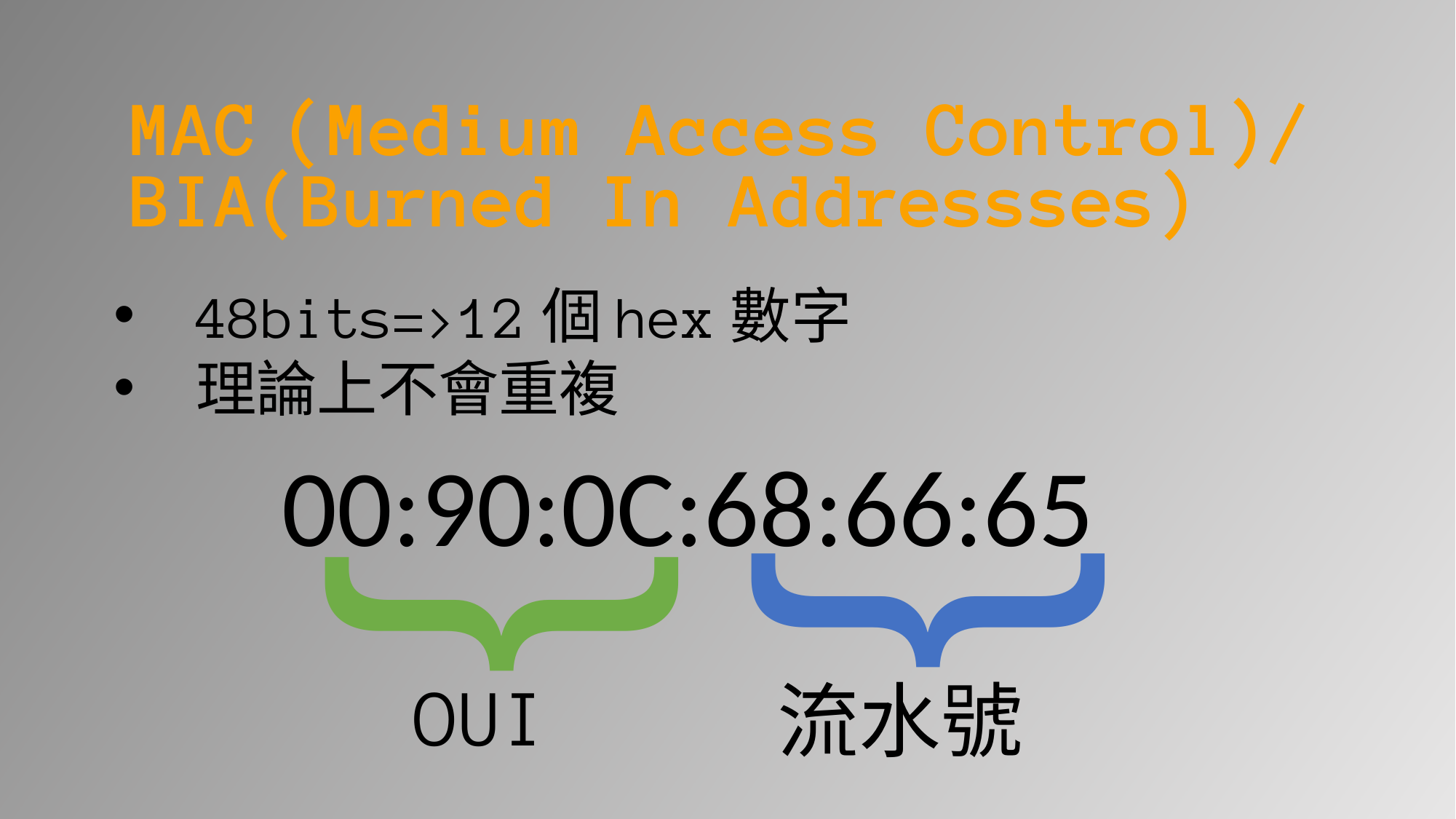

# MAC (Medium Access Control)/ BIA(Burned In Addressses)
48bits=>12個hex數字
理論上不會重複

{
{
00:90:0C:68:66:65
OUI
流水號